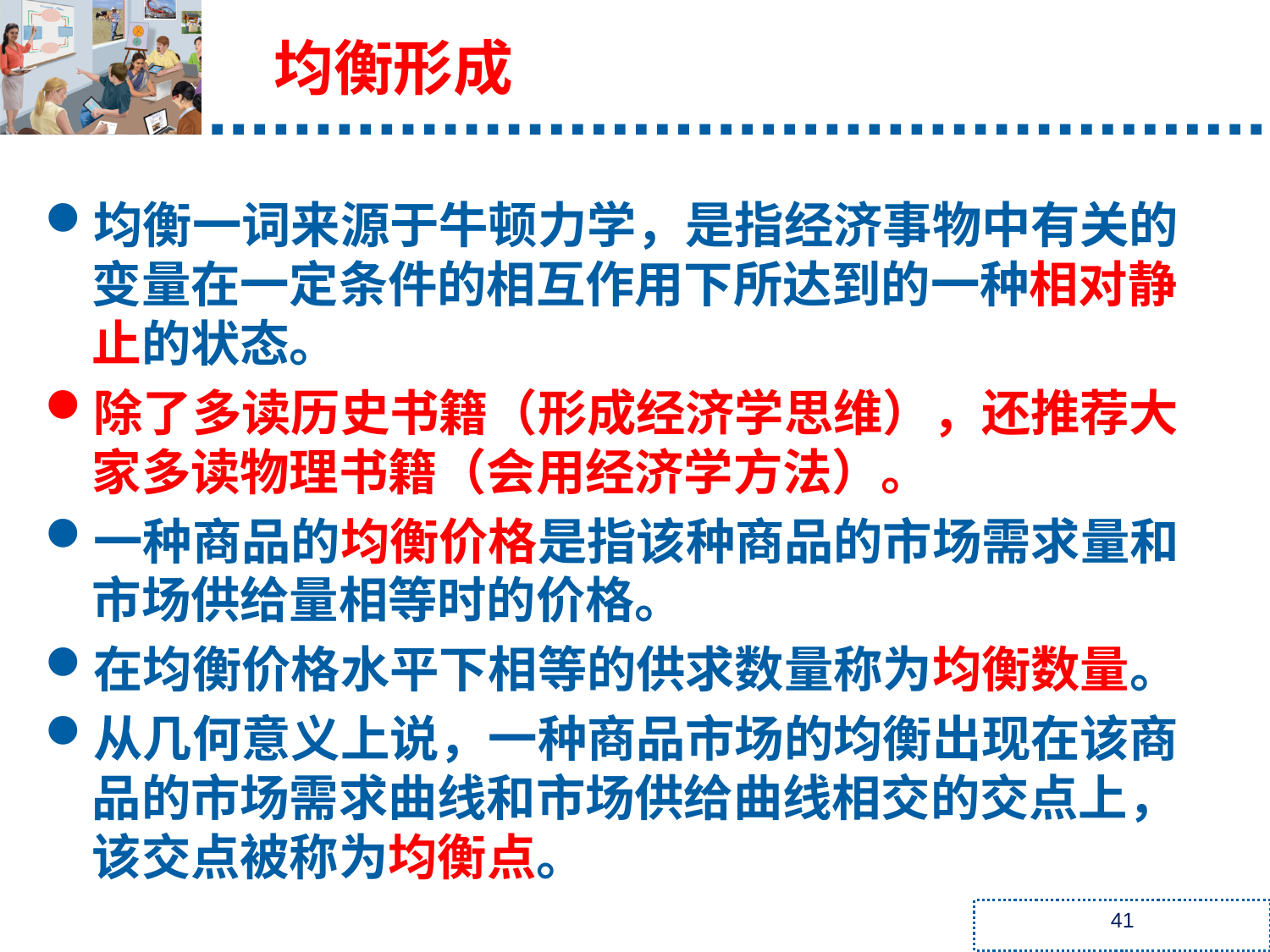

均衡形成
均衡一词来源于牛顿力学，是指经济事物中有关的变量在一定条件的相互作用下所达到的一种相对静止的状态。
除了多读历史书籍（形成经济学思维），还推荐大家多读物理书籍（会用经济学方法）。
一种商品的均衡价格是指该种商品的市场需求量和市场供给量相等时的价格。
在均衡价格水平下相等的供求数量称为均衡数量。
从几何意义上说，一种商品市场的均衡出现在该商品的市场需求曲线和市场供给曲线相交的交点上，该交点被称为均衡点。

41